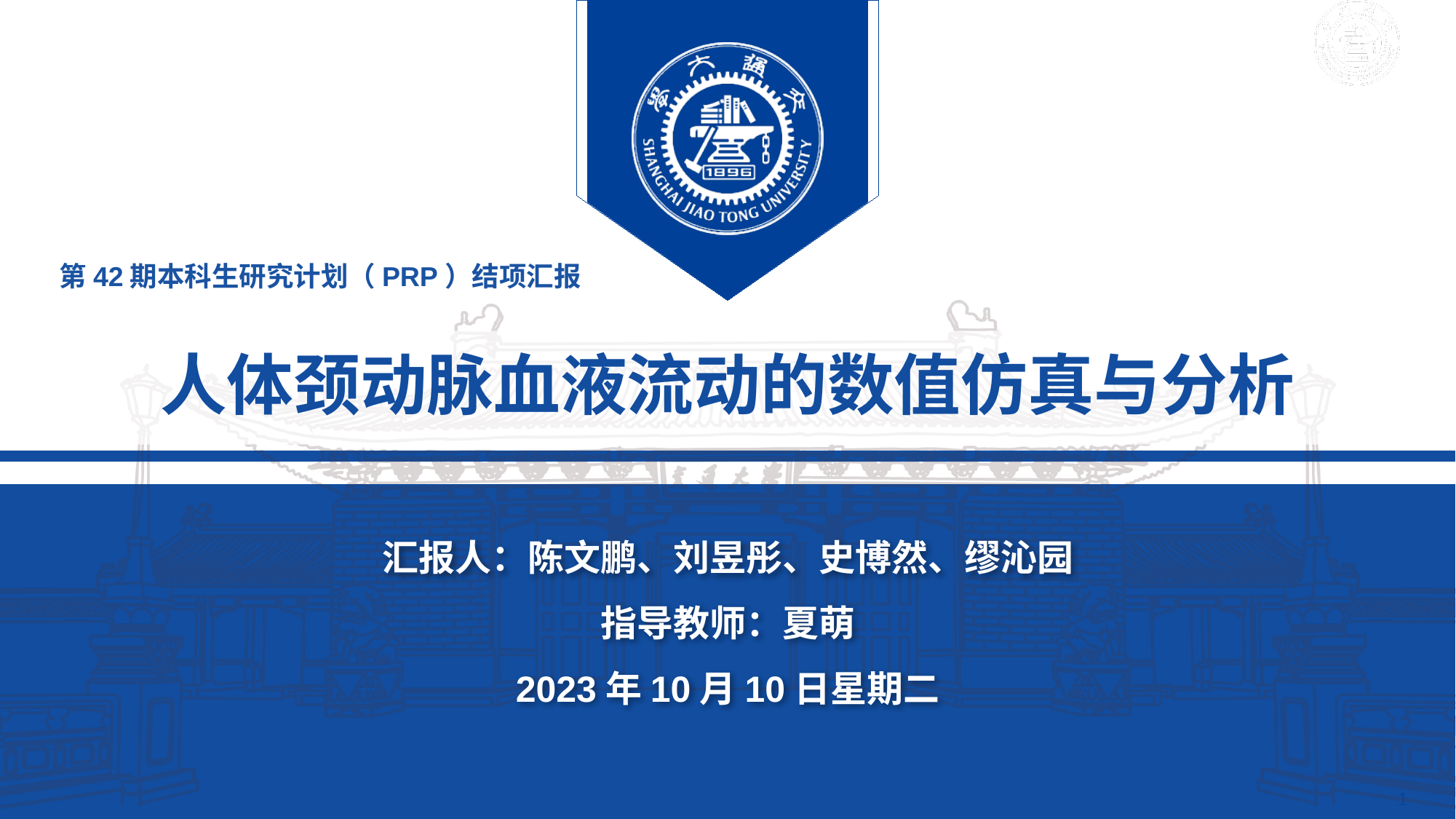

第42期本科生研究计划（PRP）结项汇报
人体颈动脉血液流动的数值仿真与分析
汇报人：陈文鹏、刘昱彤、史博然、缪沁园
指导教师：夏萌
2023年10月10日星期二
1